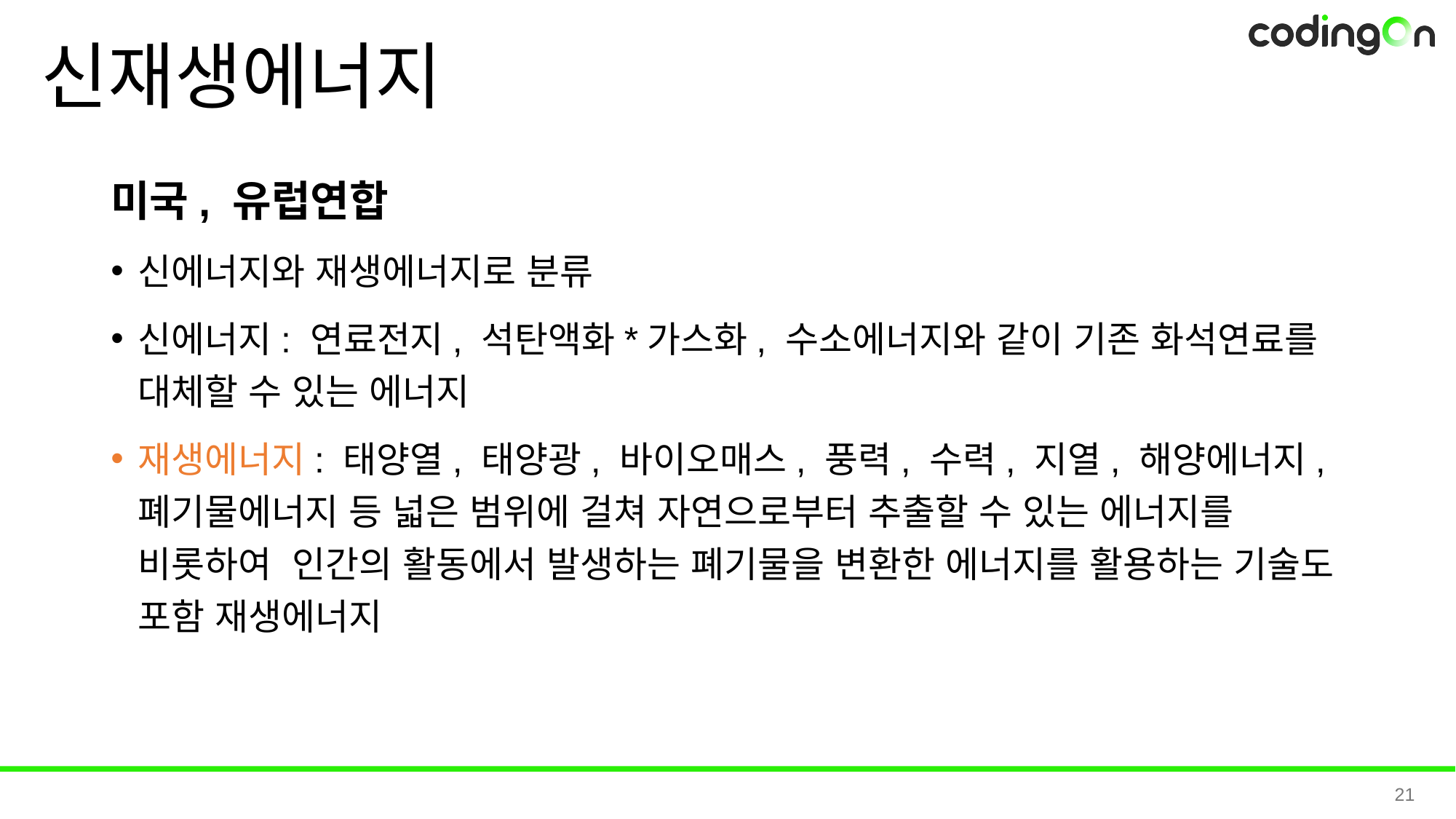

# 신재생에너지
미국, 유럽연합
신에너지와 재생에너지로 분류
신에너지: 연료전지, 석탄액화*가스화, 수소에너지와 같이 기존 화석연료를 대체할 수 있는 에너지
재생에너지: 태양열, 태양광, 바이오매스, 풍력, 수력, 지열, 해양에너지, 폐기물에너지 등 넓은 범위에 걸쳐 자연으로부터 추출할 수 있는 에너지를 비롯하여  인간의 활동에서 발생하는 폐기물을 변환한 에너지를 활용하는 기술도 포함 재생에너지
21